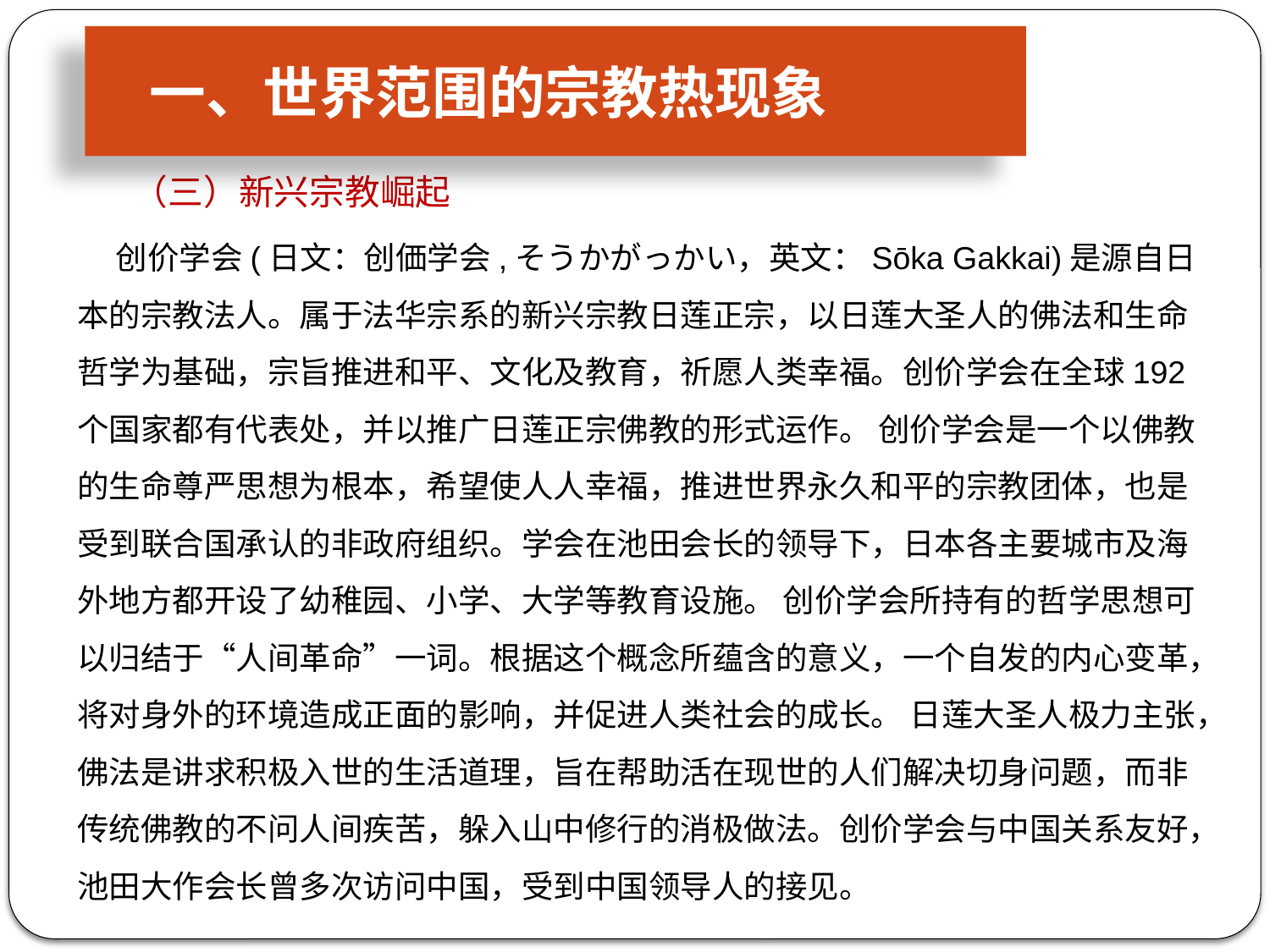

一、世界范围的宗教热现象
      （三）新兴宗教崛起
    创价学会(日文：创価学会,そうかがっかい，英文：Sōka Gakkai)是源自日本的宗教法人。属于法华宗系的新兴宗教日莲正宗，以日莲大圣人的佛法和生命哲学为基础，宗旨推进和平、文化及教育，祈愿人类幸福。创价学会在全球192个国家都有代表处，并以推广日莲正宗佛教的形式运作。 创价学会是一个以佛教的生命尊严思想为根本，希望使人人幸福，推进世界永久和平的宗教团体，也是受到联合国承认的非政府组织。学会在池田会长的领导下，日本各主要城市及海外地方都开设了幼稚园、小学、大学等教育设施。 创价学会所持有的哲学思想可以归结于“人间革命”一词。根据这个概念所蕴含的意义，一个自发的内心变革，将对身外的环境造成正面的影响，并促进人类社会的成长。 日莲大圣人极力主张，佛法是讲求积极入世的生活道理，旨在帮助活在现世的人们解决切身问题，而非传统佛教的不问人间疾苦，躲入山中修行的消极做法。创价学会与中国关系友好，池田大作会长曾多次访问中国，受到中国领导人的接见。